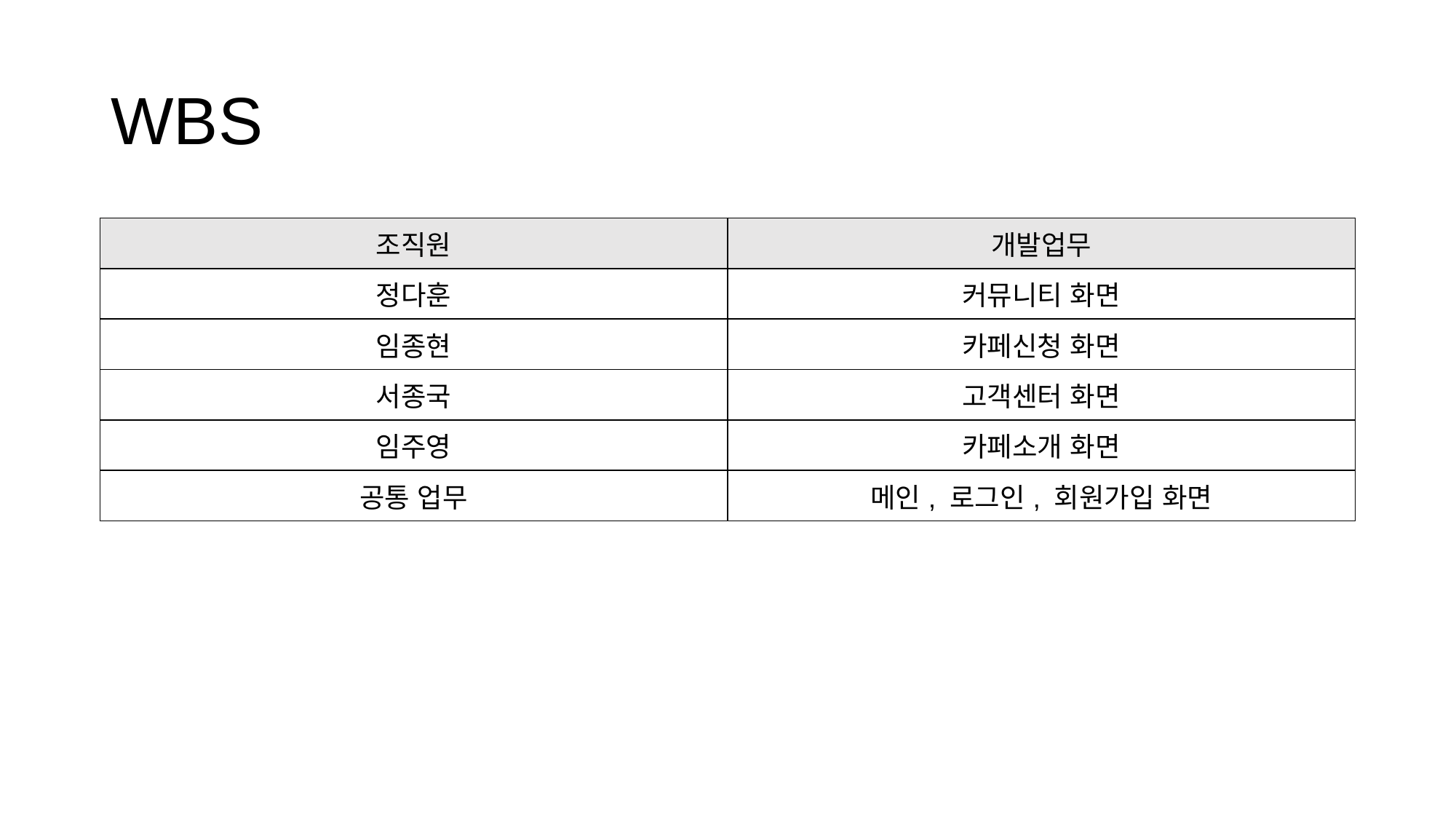

# WBS
| 조직원 | 개발업무 |
| --- | --- |
| 정다훈 | 커뮤니티 화면 |
| 임종현 | 카페신청 화면 |
| 서종국 | 고객센터 화면 |
| 임주영 | 카페소개 화면 |
| 공통 업무 | 메인, 로그인, 회원가입 화면 |